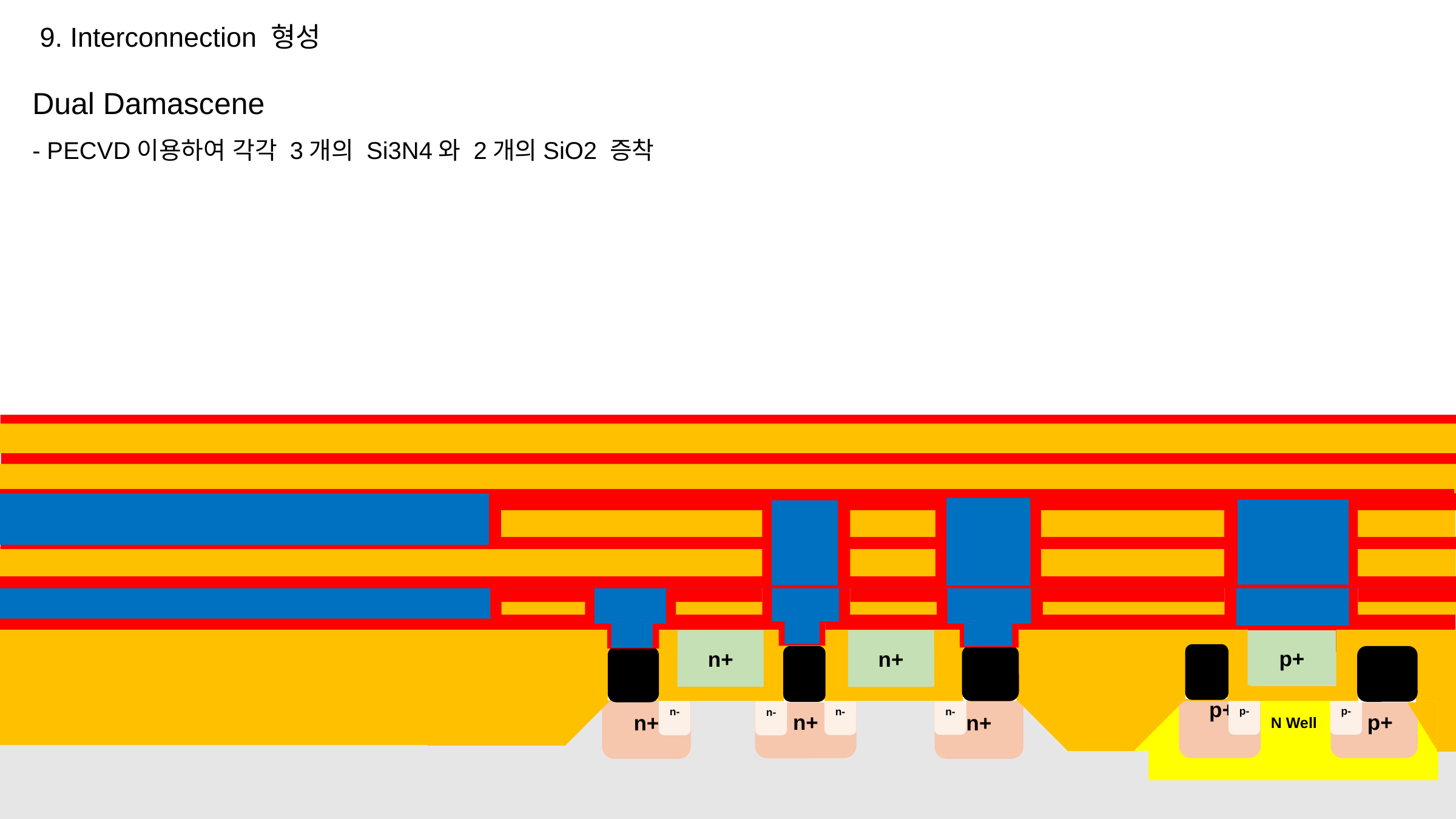

9. Interconnection 형성
Dual Damascene

- PECVD이용하여 각각 3개의 Si3N4와 2개의SiO2 증착

v
v

n+
n+
p+
p+

p+

n+
n+

   p+
  p+
n+

n+
n+

p-
p-
n-
n-
n-
n-
          N Well